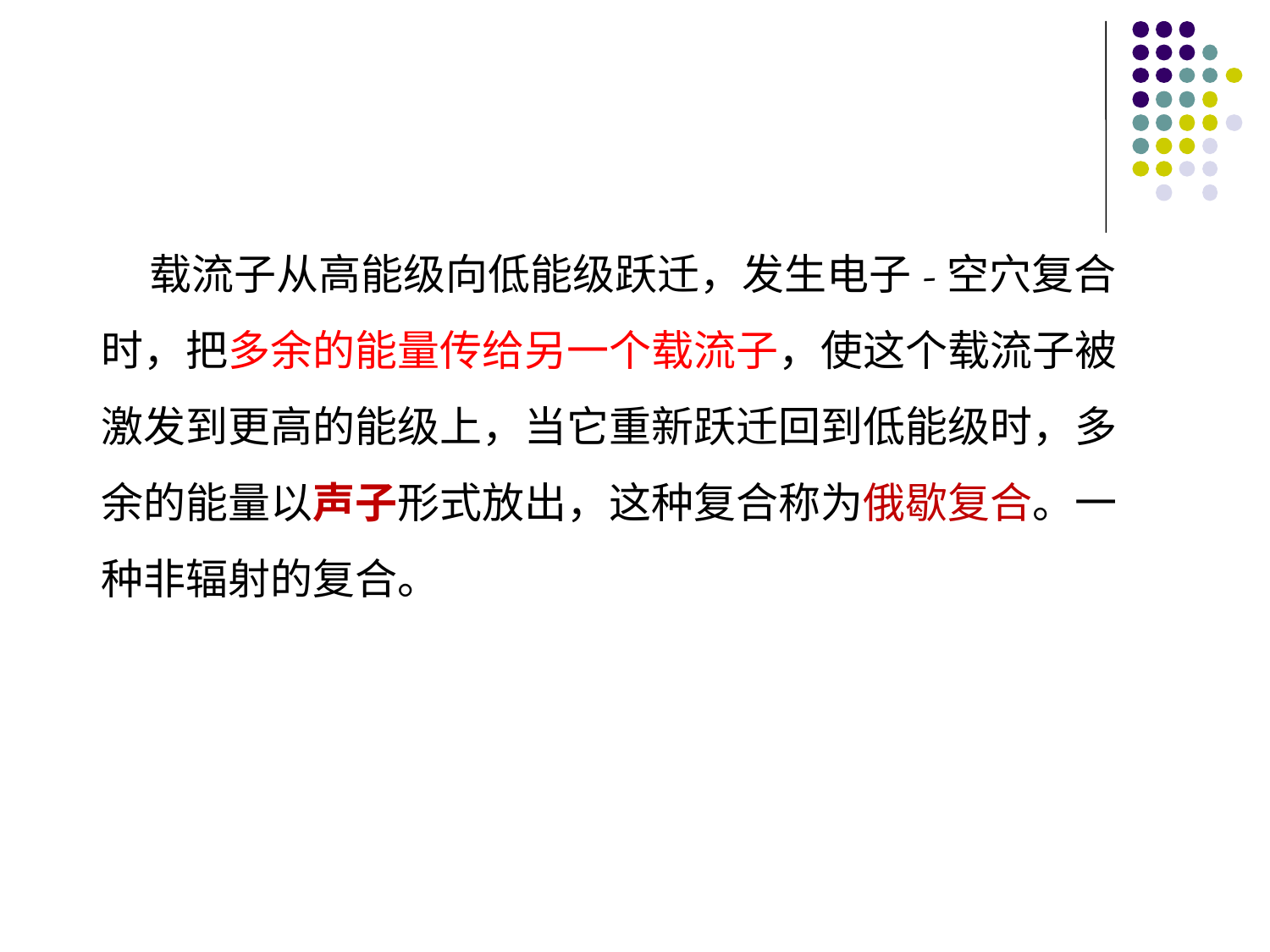

5. 俄歇复合
    载流子从高能级向低能级跃迁，发生电子-空穴复合时，把多余的能量传给另一个载流子，使这个载流子被激发到更高的能级上，当它重新跃迁回到低能级时，多余的能量以声子形式放出，这种复合称为俄歇复合。一种非辐射的复合。